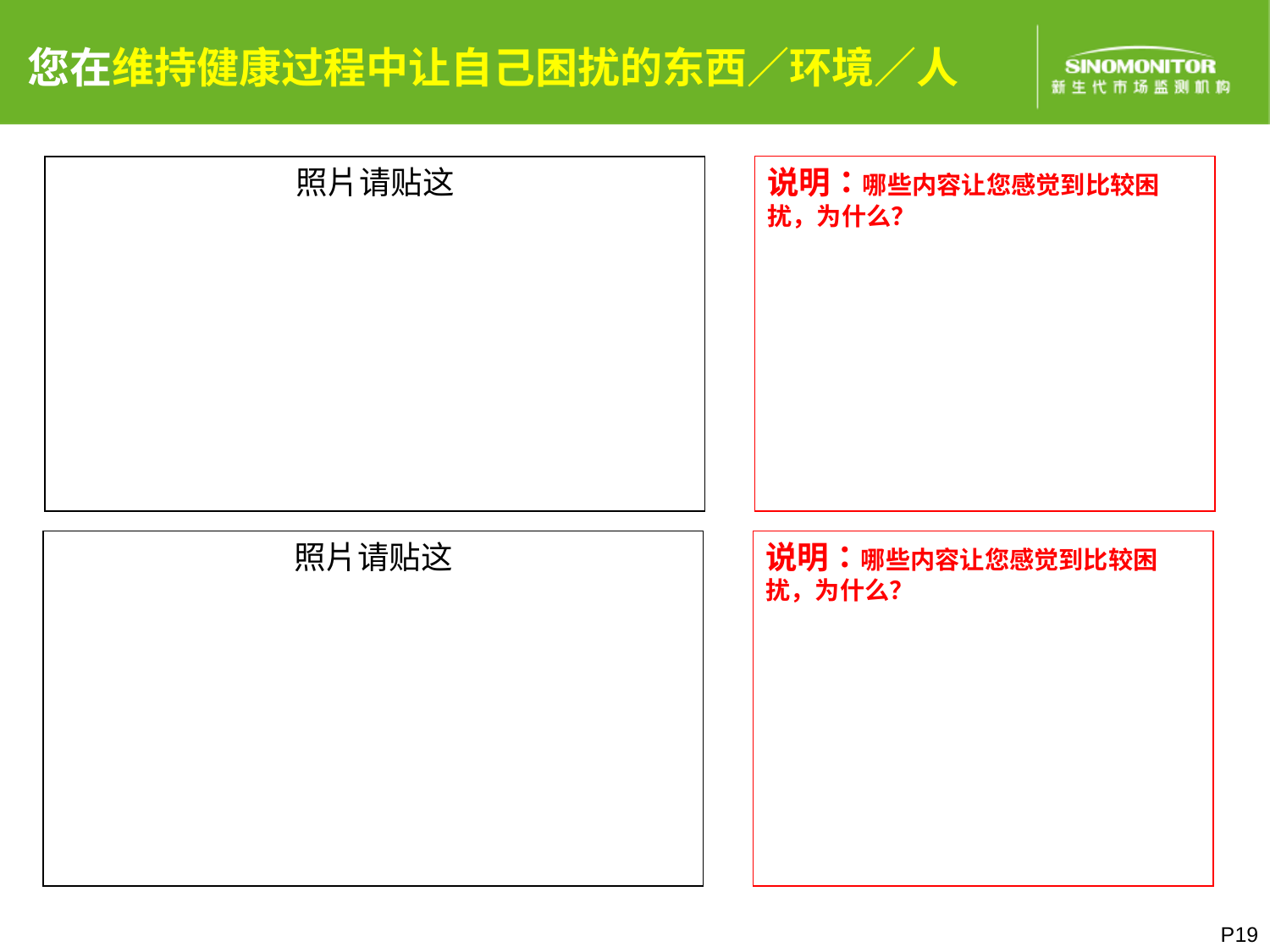

您在维持健康过程中让自己困扰的东西／环境／人
说明：哪些内容让您感觉到比较困扰，为什么？

照片请贴这
说明：哪些内容让您感觉到比较困扰，为什么？

照片请贴这
P19